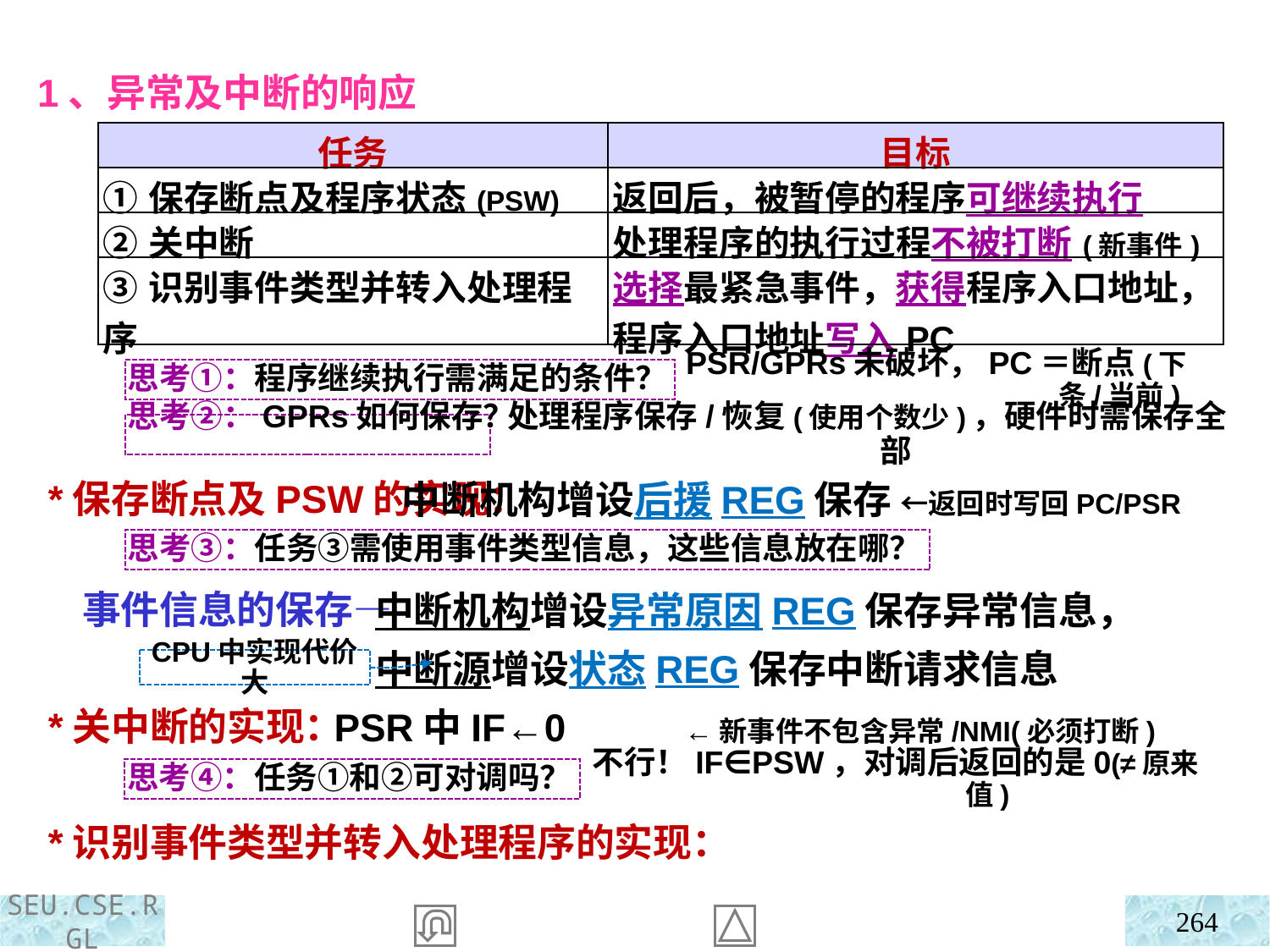

1、异常及中断的响应

 *保存断点及PSW的实现：

    事件信息的保存—

 *关中断的实现：

 *识别事件类型并转入处理程序的实现：
| 任务 | 目标 |
| --- | --- |
| ①保存断点及程序状态(PSW) | 返回后，被暂停的程序可继续执行 |
| ②关中断 | 处理程序的执行过程不被打断(新事件) |
| ③识别事件类型并转入处理程序 | 选择最紧急事件，获得程序入口地址，程序入口地址写入PC |
思考①：程序继续执行需满足的条件？
PSR/GPRs未破坏，PC＝断点(下条/当前)
思考②：GPRs如何保存？
处理程序保存/恢复(使用个数少)，硬件时需保存全部
         中断机构增设后援REG保存 ←返回时写回PC/PSR

      中断机构增设异常原因REG保存异常信息，
      中断源增设状态REG保存中断请求信息
  PSR中IF←0           ←新事件不包含异常/NMI(必须打断)

思考③：任务③需使用事件类型信息，这些信息放在哪？
CPU中实现代价大
思考④：任务①和②可对调吗？
不行！IF∈PSW，对调后返回的是0(≠原来值)
264